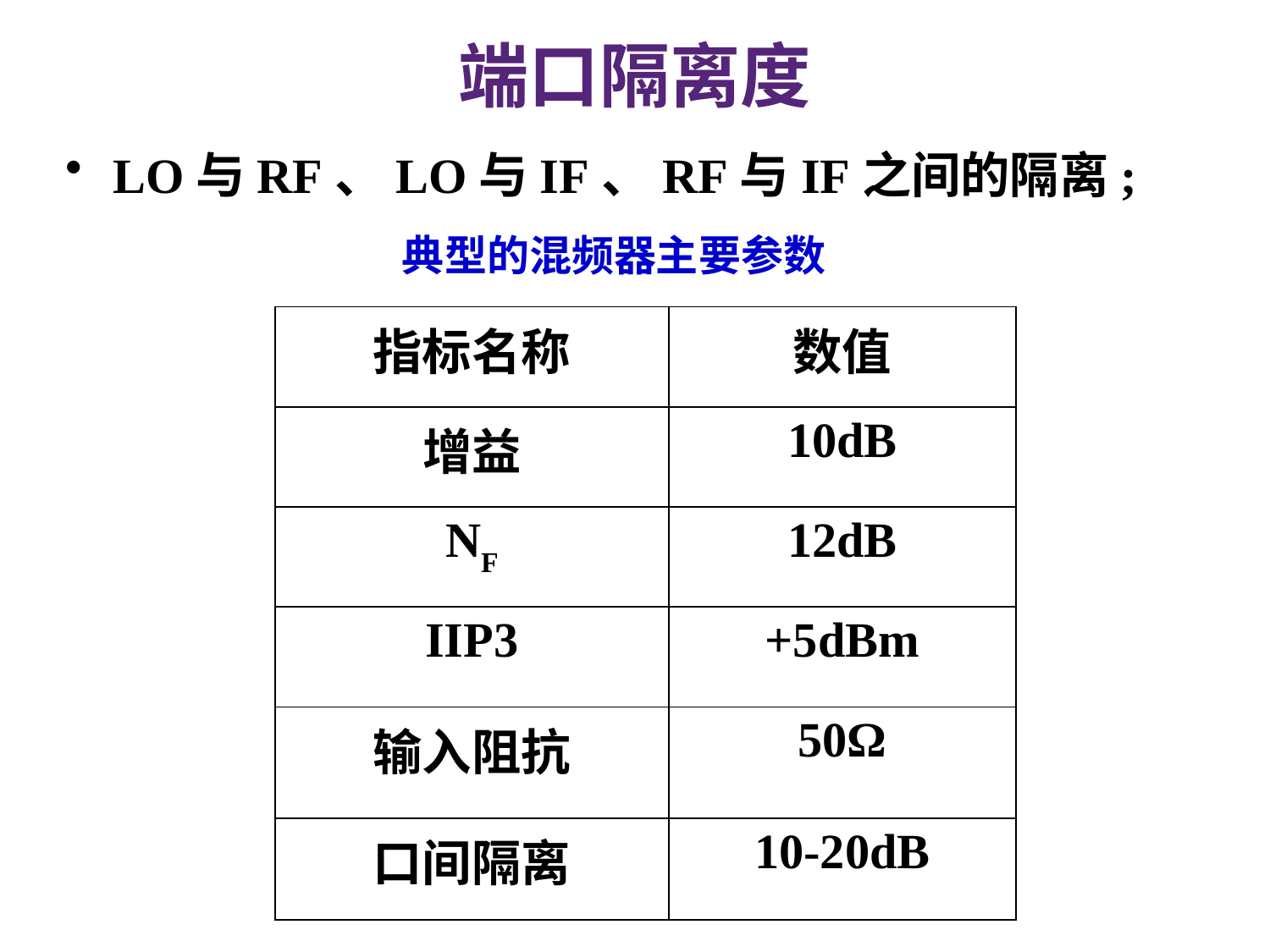

# 端口隔离度
LO与RF、LO与IF、RF与IF之间的隔离;
典型的混频器主要参数
| 指标名称 | 数值 |
| --- | --- |
| 增益 | 10dB |
| NF | 12dB |
| IIP3 | +5dBm |
| 输入阻抗 | 50Ω |
| 口间隔离 | 10-20dB |